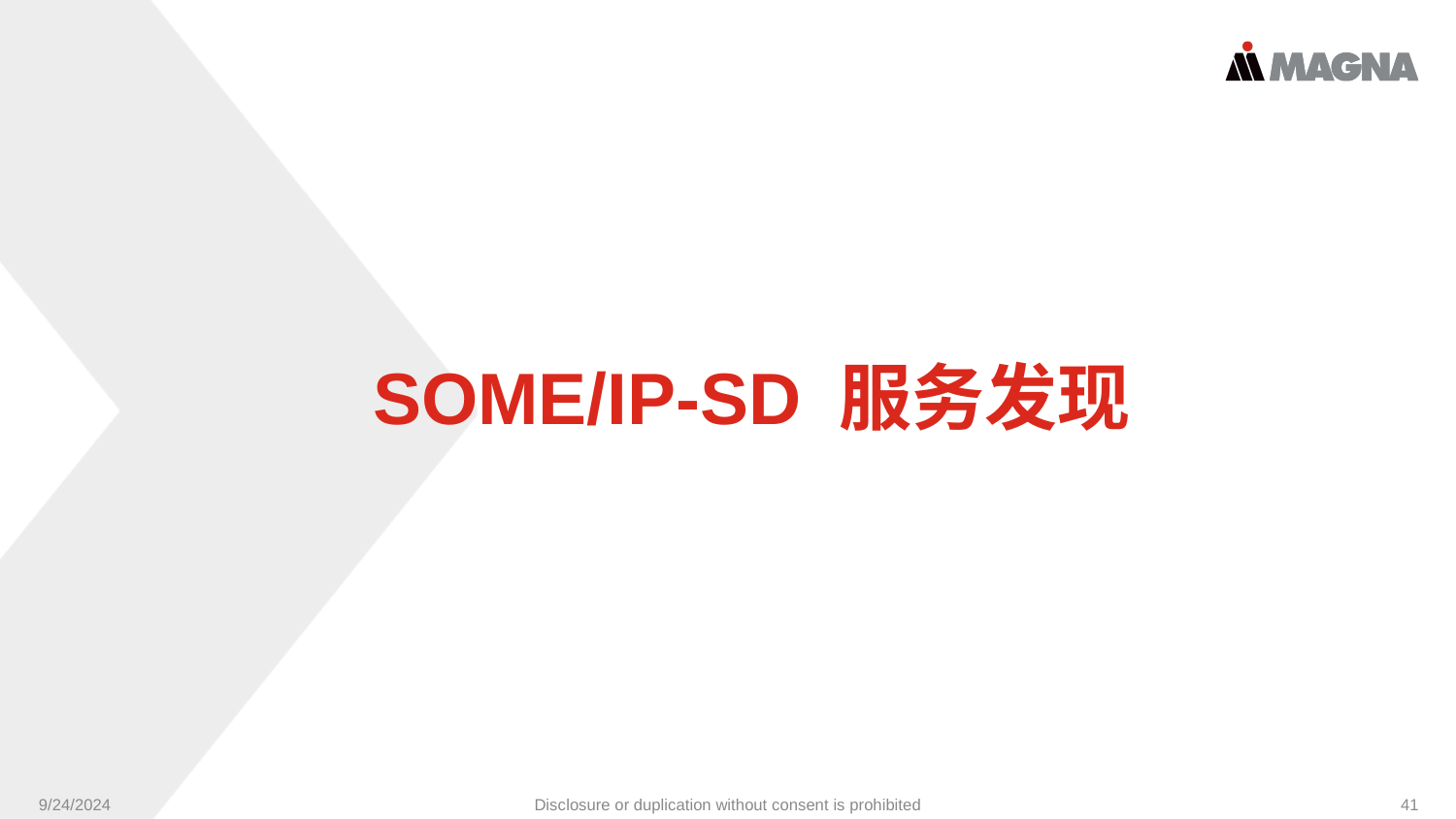

SOME/IP-SD 服务发现
9/24/2024
Disclosure or duplication without consent is prohibited
41